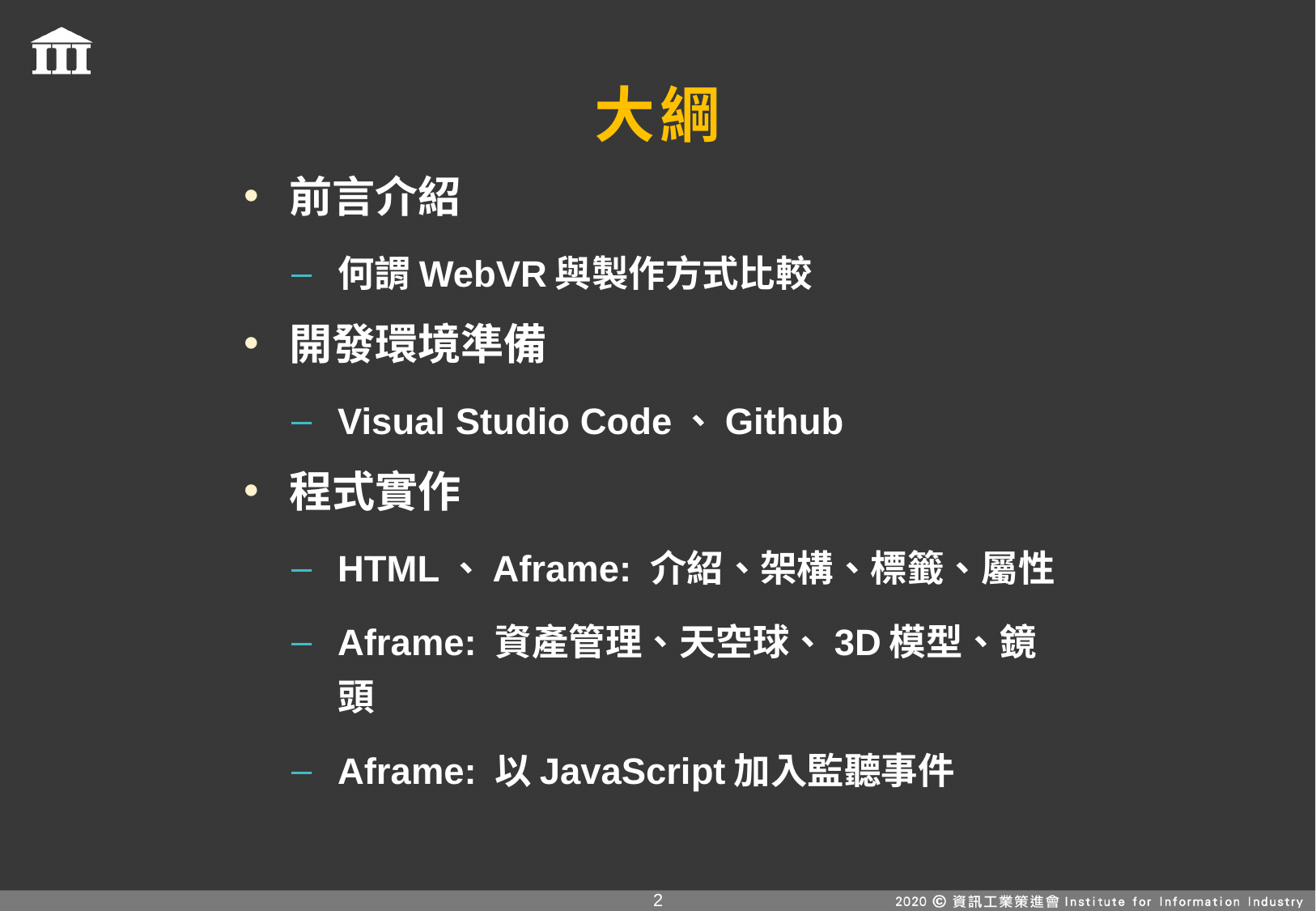

大綱
前言介紹
何謂WebVR與製作方式比較
開發環境準備
Visual Studio Code、Github
程式實作
HTML、Aframe: 介紹、架構、標籤、屬性
Aframe: 資產管理、天空球、3D模型、鏡頭
Aframe: 以JavaScript加入監聽事件
2